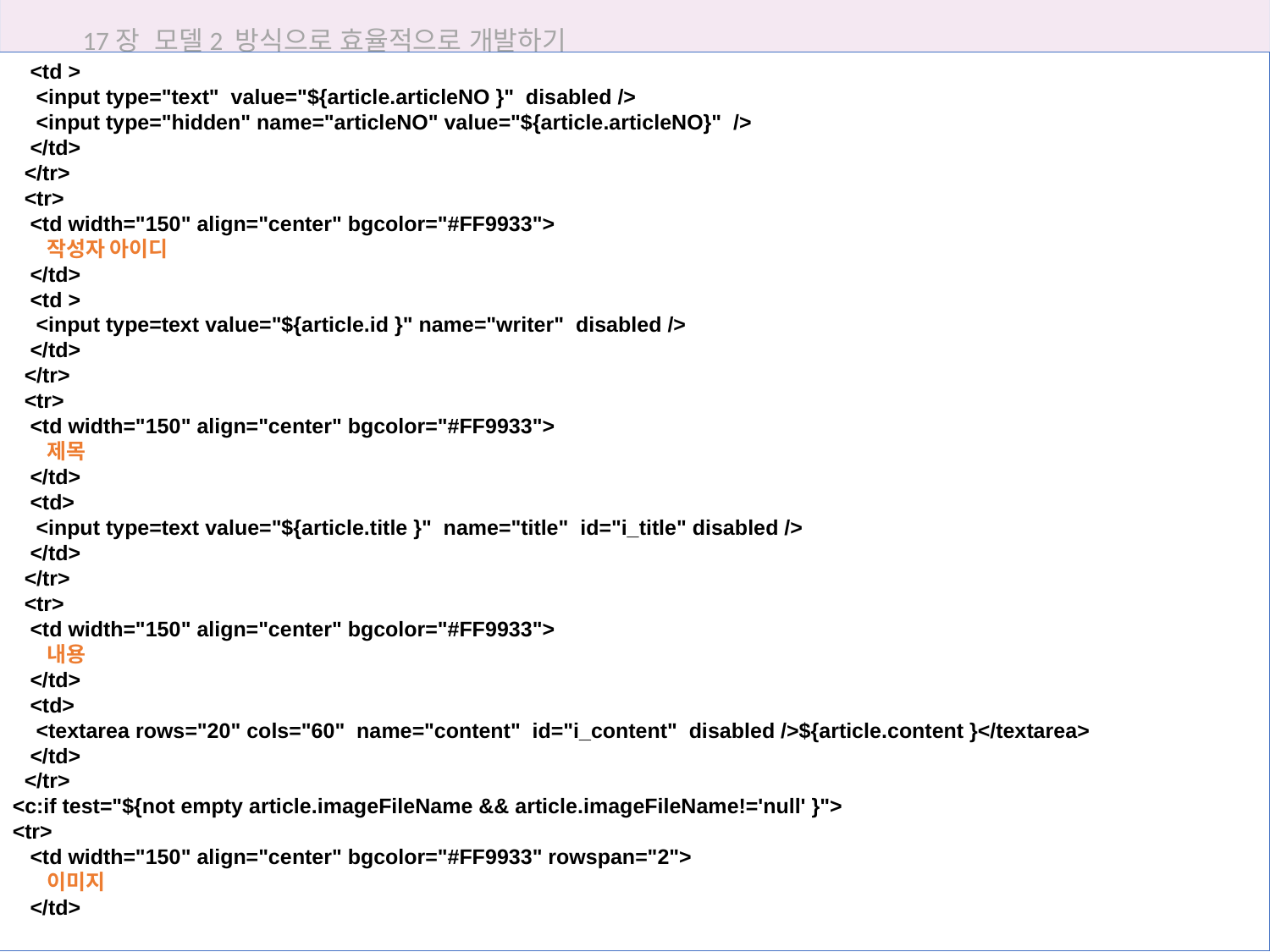

17장  모델2 방식으로 효율적으로 개발하기
   <td >
    <input type="text"  value="${article.articleNO }"  disabled />
    <input type="hidden" name="articleNO" value="${article.articleNO}"  />
   </td>
  </tr>
  <tr>
   <td width="150" align="center" bgcolor="#FF9933">
      작성자 아이디
   </td>
   <td >
    <input type=text value="${article.id }" name="writer"  disabled />
   </td>
  </tr>
  <tr>
   <td width="150" align="center" bgcolor="#FF9933">
      제목
   </td>
   <td>
    <input type=text value="${article.title }"  name="title"  id="i_title" disabled />
   </td>
  </tr>
  <tr>
   <td width="150" align="center" bgcolor="#FF9933">
      내용
   </td>
   <td>
    <textarea rows="20" cols="60"  name="content"  id="i_content"  disabled />${article.content }</textarea>
   </td>
  </tr>
<c:if test="${not empty article.imageFileName && article.imageFileName!='null' }">
<tr>
   <td width="150" align="center" bgcolor="#FF9933" rowspan="2">
      이미지
   </td>

17.4 모델2로 답변형 게시판 구현하기